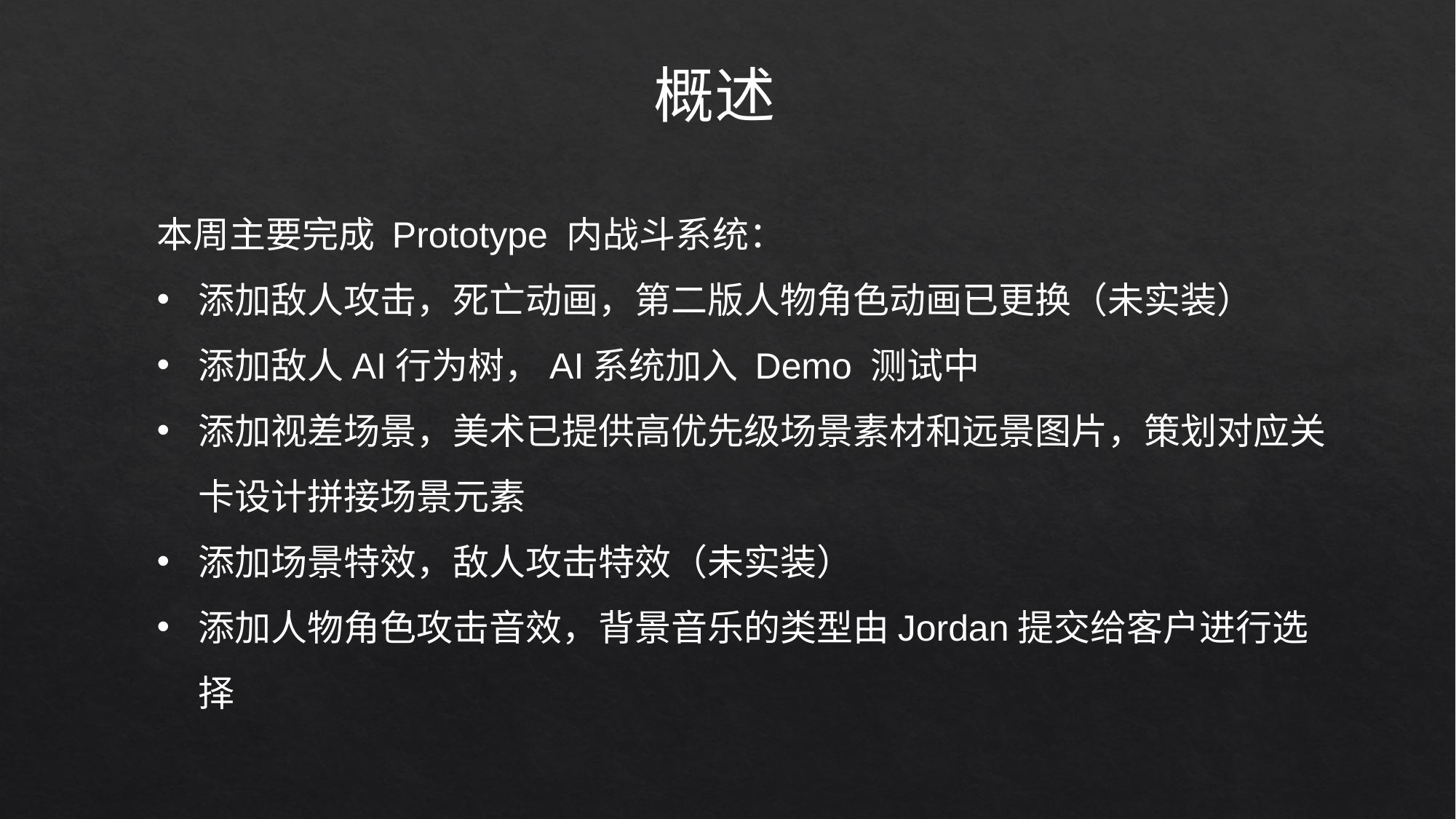

概述
本周主要完成 Prototype 内战斗系统：
添加敌人攻击，死亡动画，第二版人物角色动画已更换（未实装）
添加敌人AI行为树，AI系统加入 Demo 测试中
添加视差场景，美术已提供高优先级场景素材和远景图片，策划对应关卡设计拼接场景元素
添加场景特效，敌人攻击特效（未实装）
添加人物角色攻击音效，背景音乐的类型由Jordan提交给客户进行选择